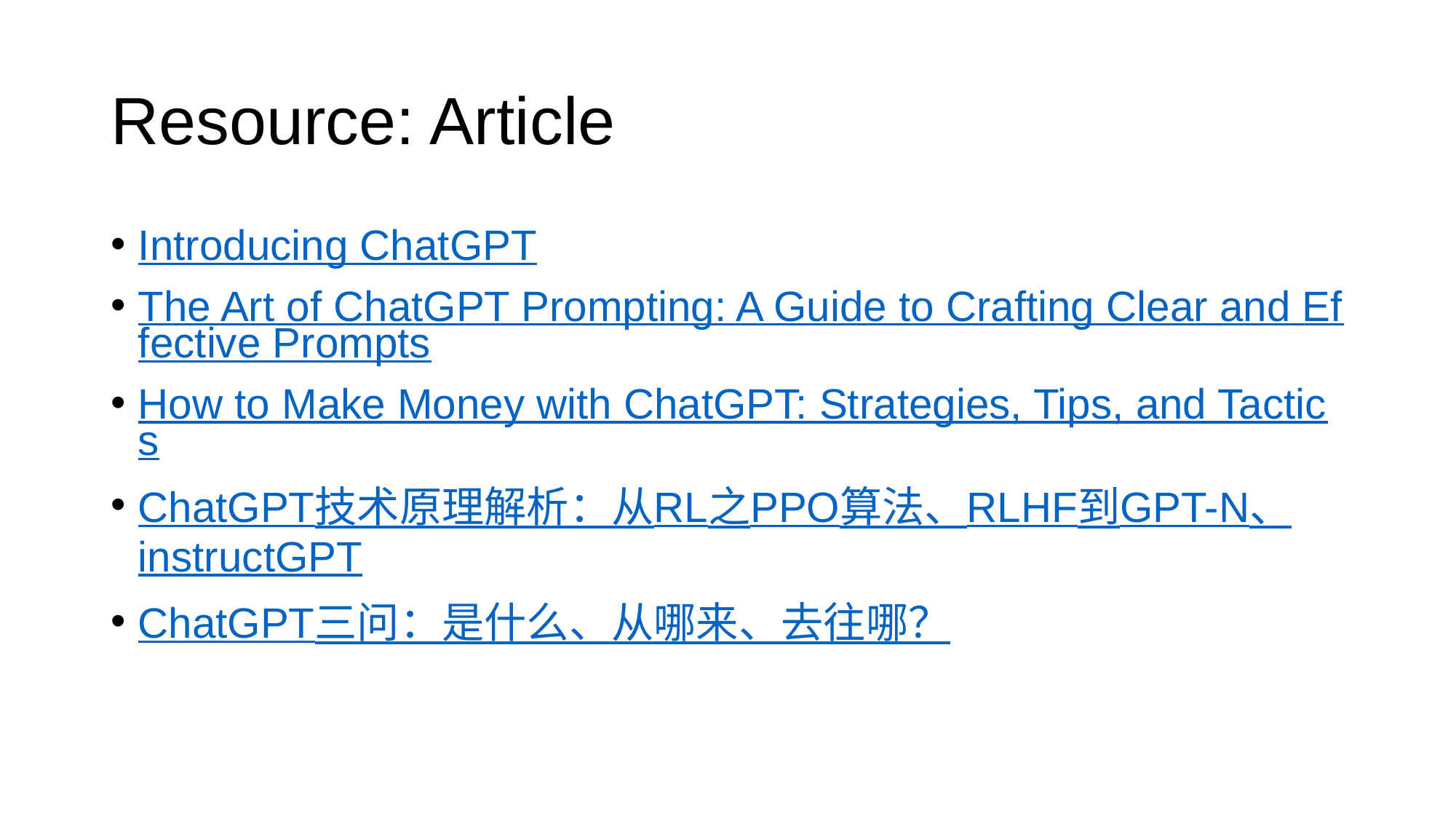

# Resource: Article
Introducing ChatGPT
The Art of ChatGPT Prompting: A Guide to Crafting Clear and Effective Prompts
How to Make Money with ChatGPT: Strategies, Tips, and Tactics
ChatGPT技术原理解析：从RL之PPO算法、RLHF到GPT-N、instructGPT
ChatGPT三问：是什么、从哪来、去往哪？